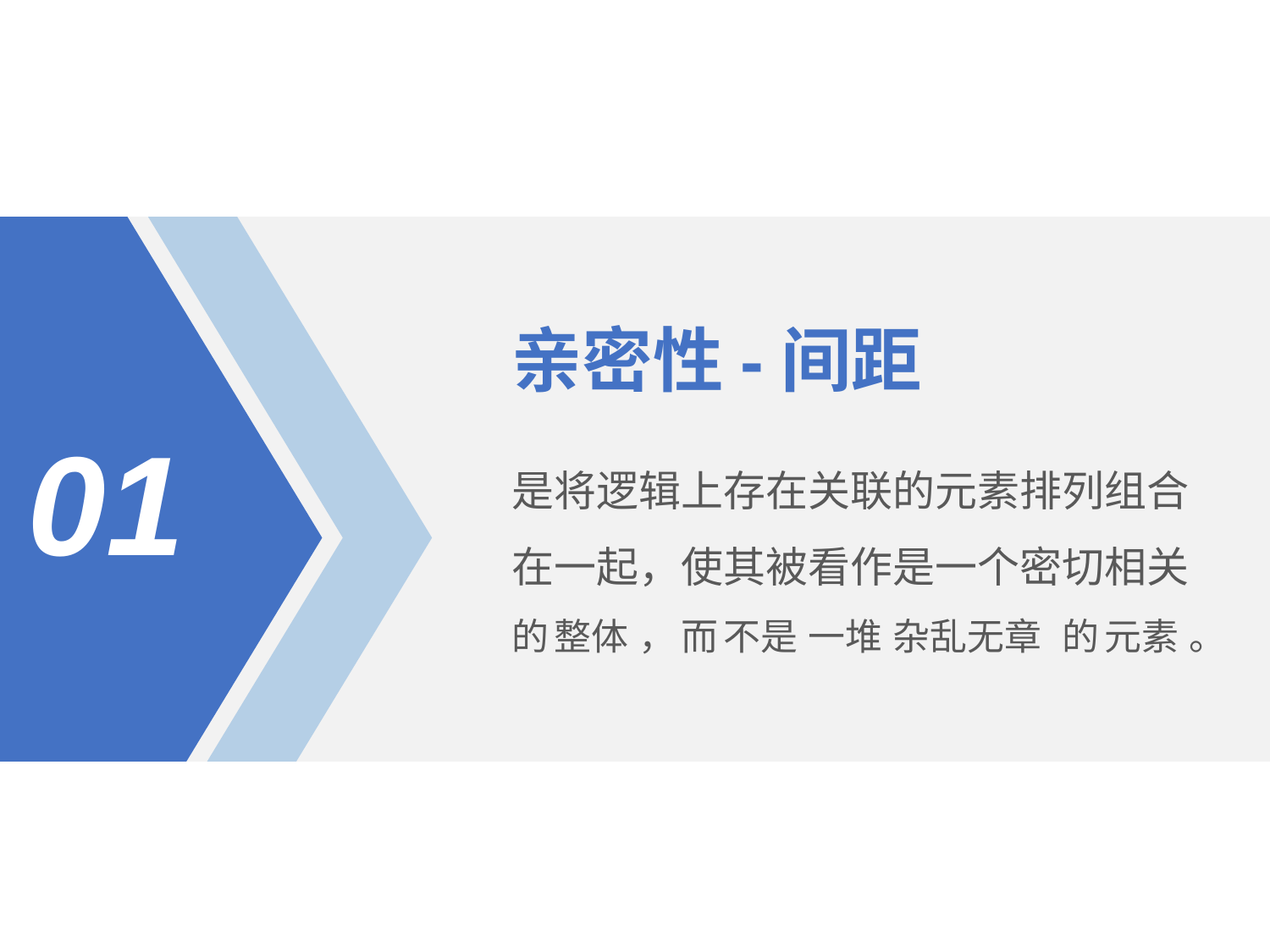

亲密性-间距
01
是
将
逻辑
上
存在
关联
的
元素
排列
组合
在
一起
，
使
其
被
看作
是
一
个
密切相关
的
整体
，
而
不是
一堆
杂乱无章
的
元素
。